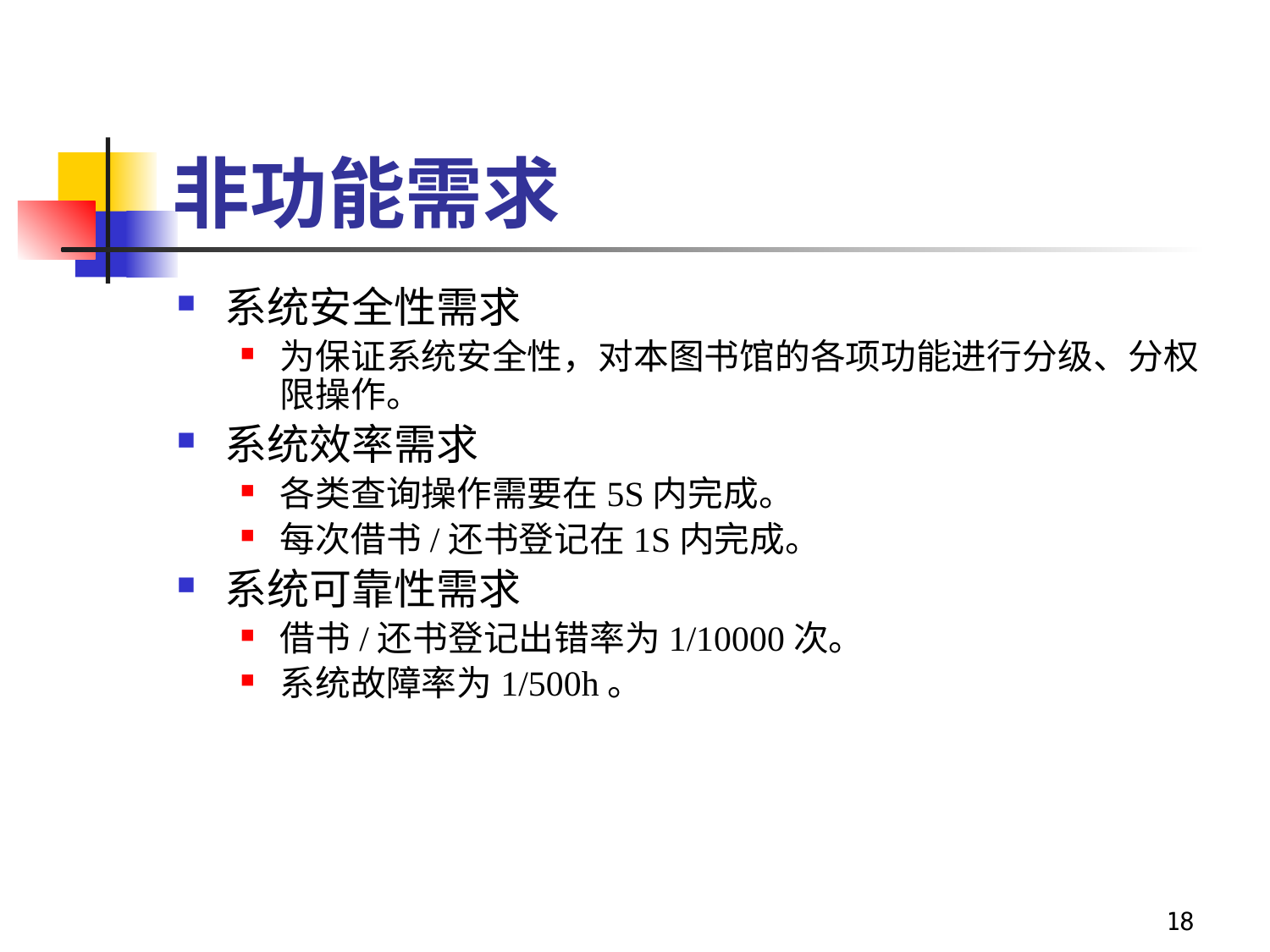

# 非功能需求
系统安全性需求
为保证系统安全性，对本图书馆的各项功能进行分级、分权限操作。
系统效率需求
各类查询操作需要在5S内完成。
每次借书/还书登记在1S内完成。
系统可靠性需求
借书/还书登记出错率为1/10000次。
系统故障率为1/500h。

18